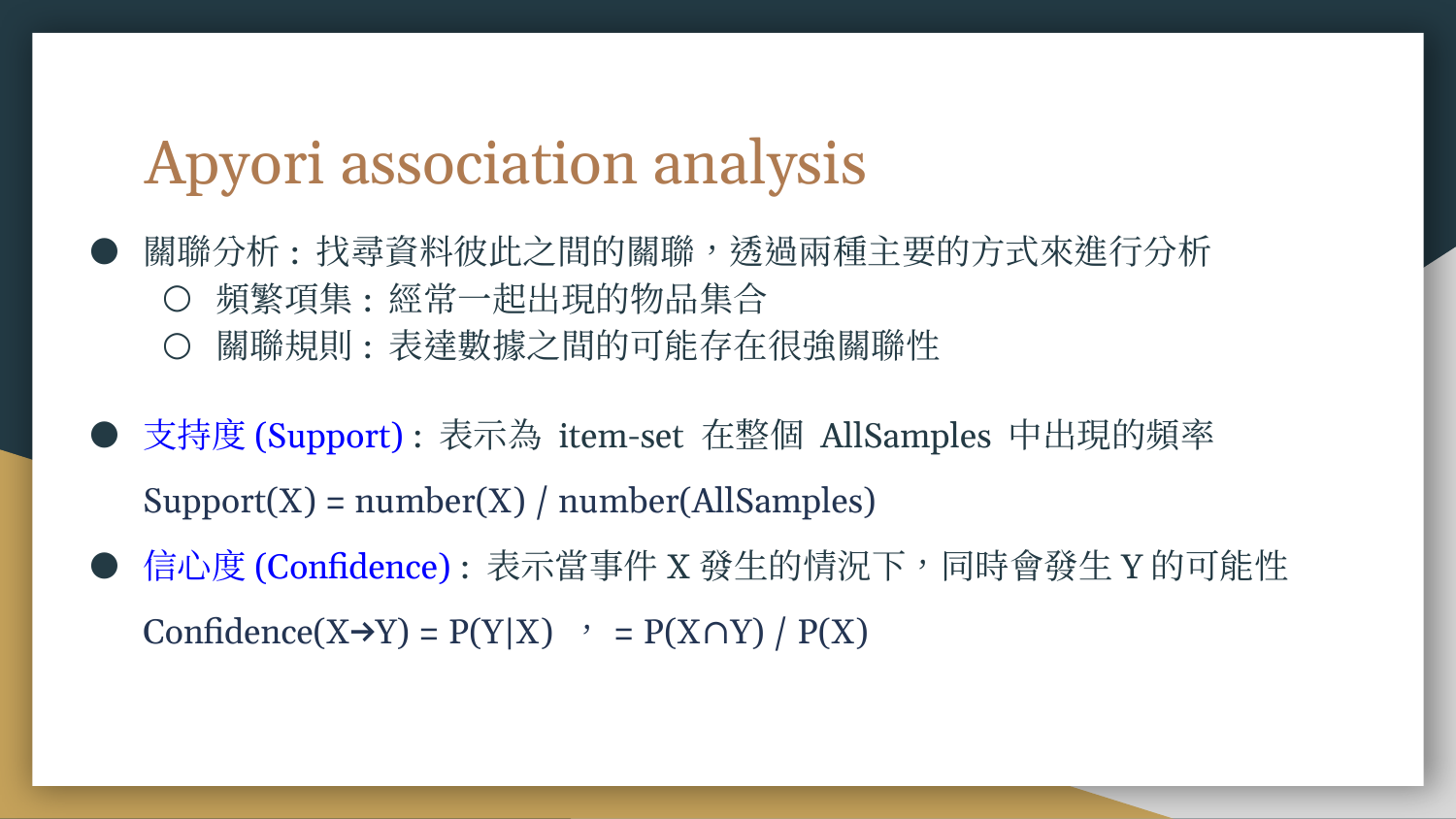

# Apyori association analysis
關聯分析: 找尋資料彼此之間的關聯，透過兩種主要的方式來進行分析
頻繁項集: 經常一起出現的物品集合
關聯規則: 表達數據之間的可能存在很強關聯性
支持度(Support) : 表示為 item-set 在整個 AllSamples 中出現的頻率
Support(X) = number(X) / number(AllSamples)
信心度(Confidence) : 表示當事件X發生的情況下，同時會發生Y的可能性
Confidence(X→Y) = P(Y|X) ，= P(X∩Y) / P(X)